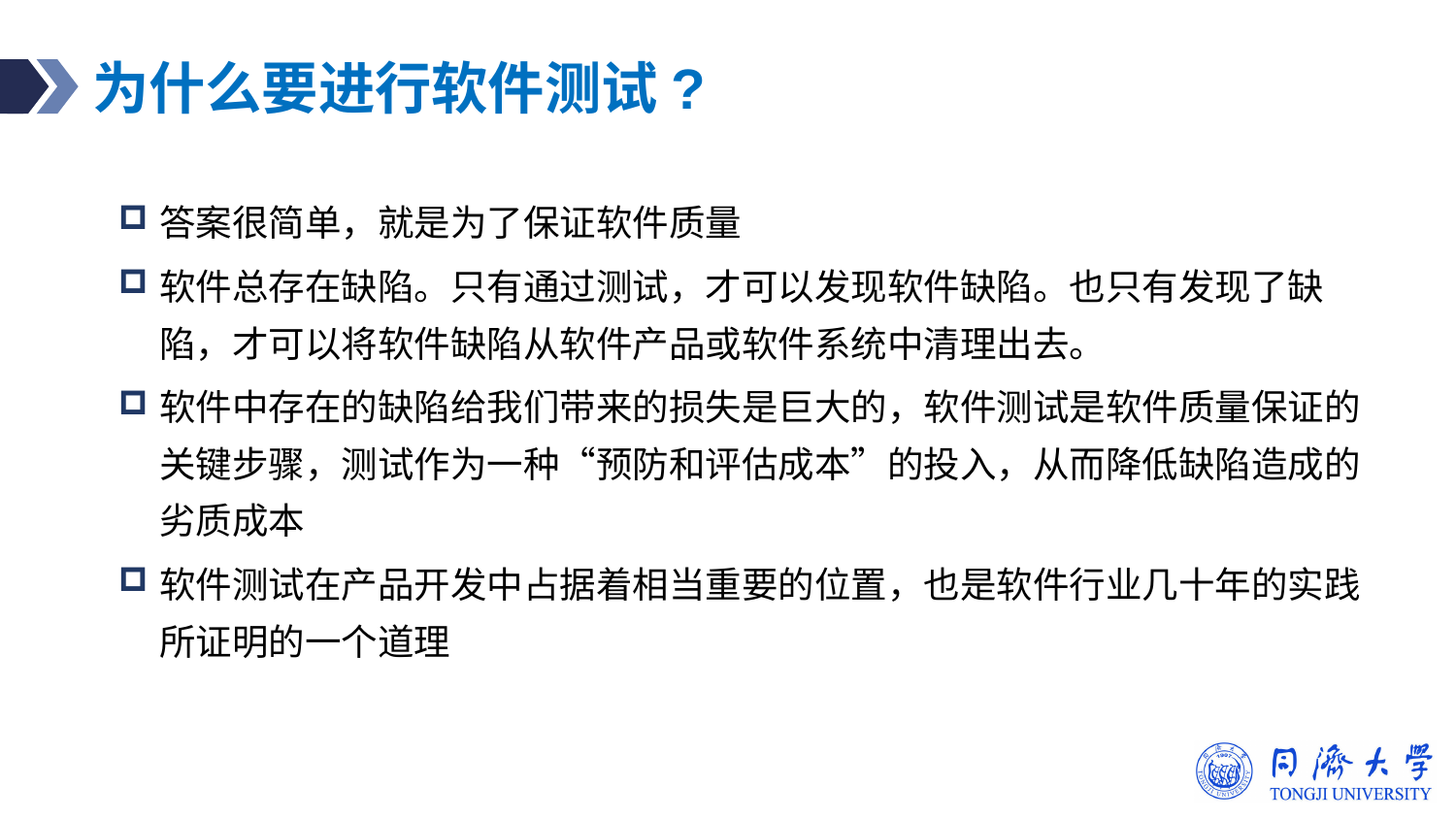

# 为什么要进行软件测试?
答案很简单，就是为了保证软件质量
软件总存在缺陷。只有通过测试，才可以发现软件缺陷。也只有发现了缺陷，才可以将软件缺陷从软件产品或软件系统中清理出去。
软件中存在的缺陷给我们带来的损失是巨大的，软件测试是软件质量保证的关键步骤，测试作为一种“预防和评估成本”的投入，从而降低缺陷造成的劣质成本
软件测试在产品开发中占据着相当重要的位置，也是软件行业几十年的实践所证明的一个道理